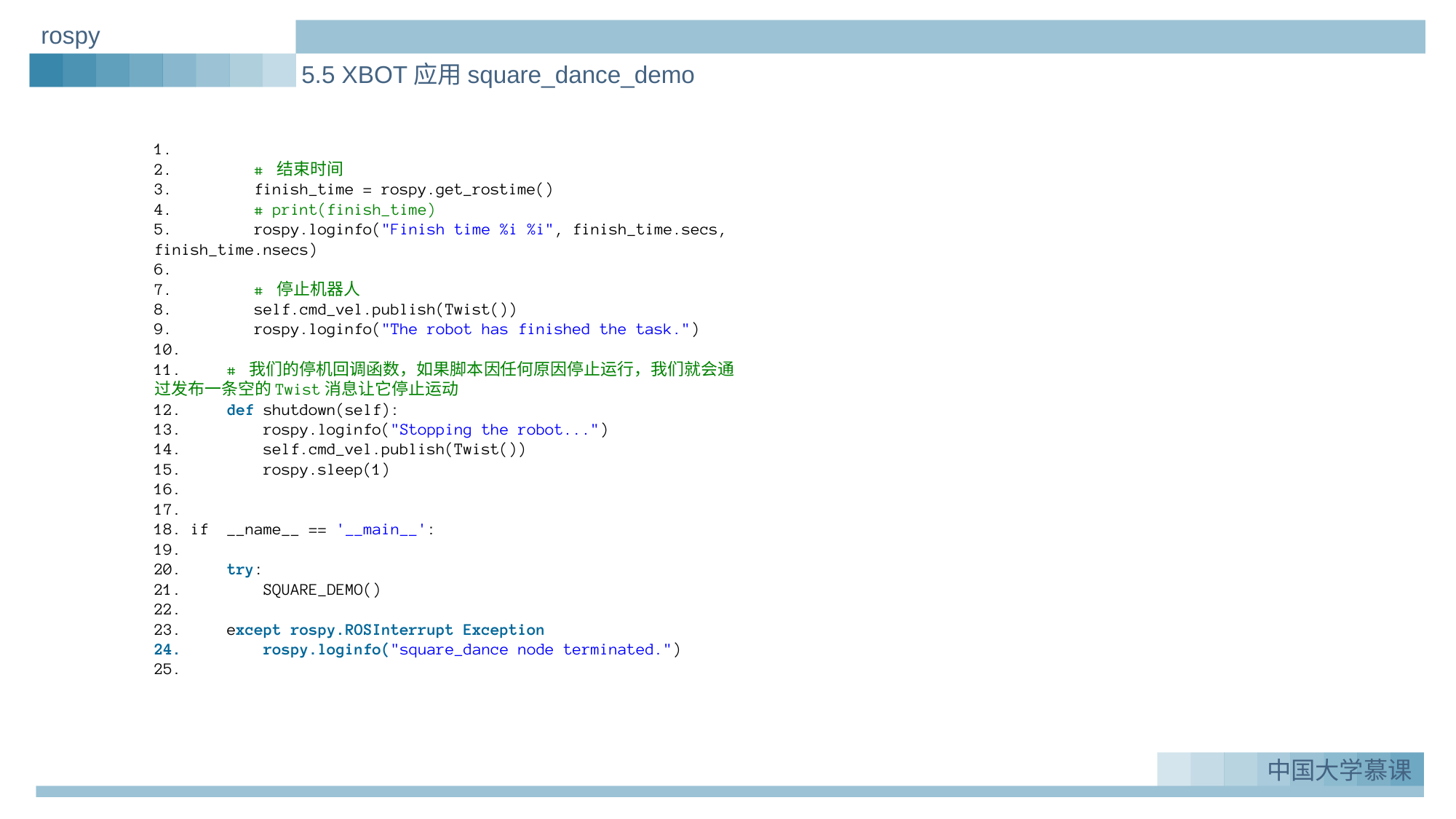

rospy
5.5 XBOT应用square_dance_demo
1.   2.         # 结束时间  3.         finish_time = rospy.get_rostime()  4.         # print(finish_time)  5.         rospy.loginfo("Finish time %i %i", finish_time.secs, finish_time.nsecs)  6.   7.         # 停止机器人  8.         self.cmd_vel.publish(Twist())  9.         rospy.loginfo("The robot has finished the task.")  10.   11.     # 我们的停机回调函数，如果脚本因任何原因停止运行，我们就会通过发布一条空的Twist消息让它停止运动  12.     def shutdown(self):  13.         rospy.loginfo("Stopping the robot...")  14.         self.cmd_vel.publish(Twist())  15.         rospy.sleep(1)  16.   17.   18. if  __name__ == '__main__':  19.   20.     try:  21.         SQUARE_DEMO()  22.   23.     except rospy.ROSInterrupt Exception24.         rospy.loginfo("square_dance node terminated.")  25.
实例一：Greeting_demo
1.
中国大学慕课